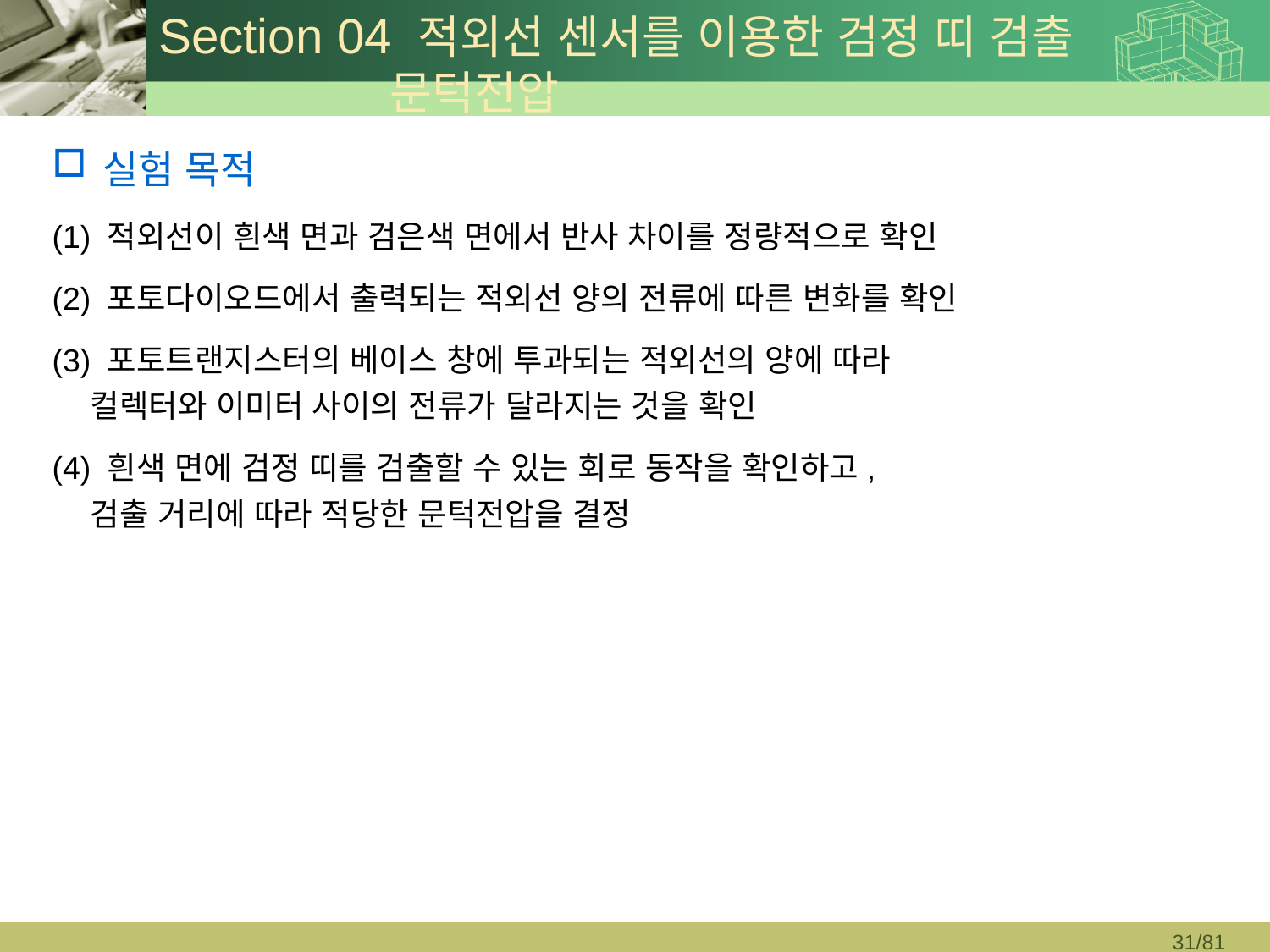

# Section 04 적외선 센서를 이용한 검정 띠 검출 문턱전압
실험 목적
(1) 적외선이 흰색 면과 검은색 면에서 반사 차이를 정량적으로 확인
(2) 포토다이오드에서 출력되는 적외선 양의 전류에 따른 변화를 확인
(3) 포토트랜지스터의 베이스 창에 투과되는 적외선의 양에 따라
컬렉터와 이미터 사이의 전류가 달라지는 것을 확인
(4) 흰색 면에 검정 띠를 검출할 수 있는 회로 동작을 확인하고,
검출 거리에 따라 적당한 문턱전압을 결정